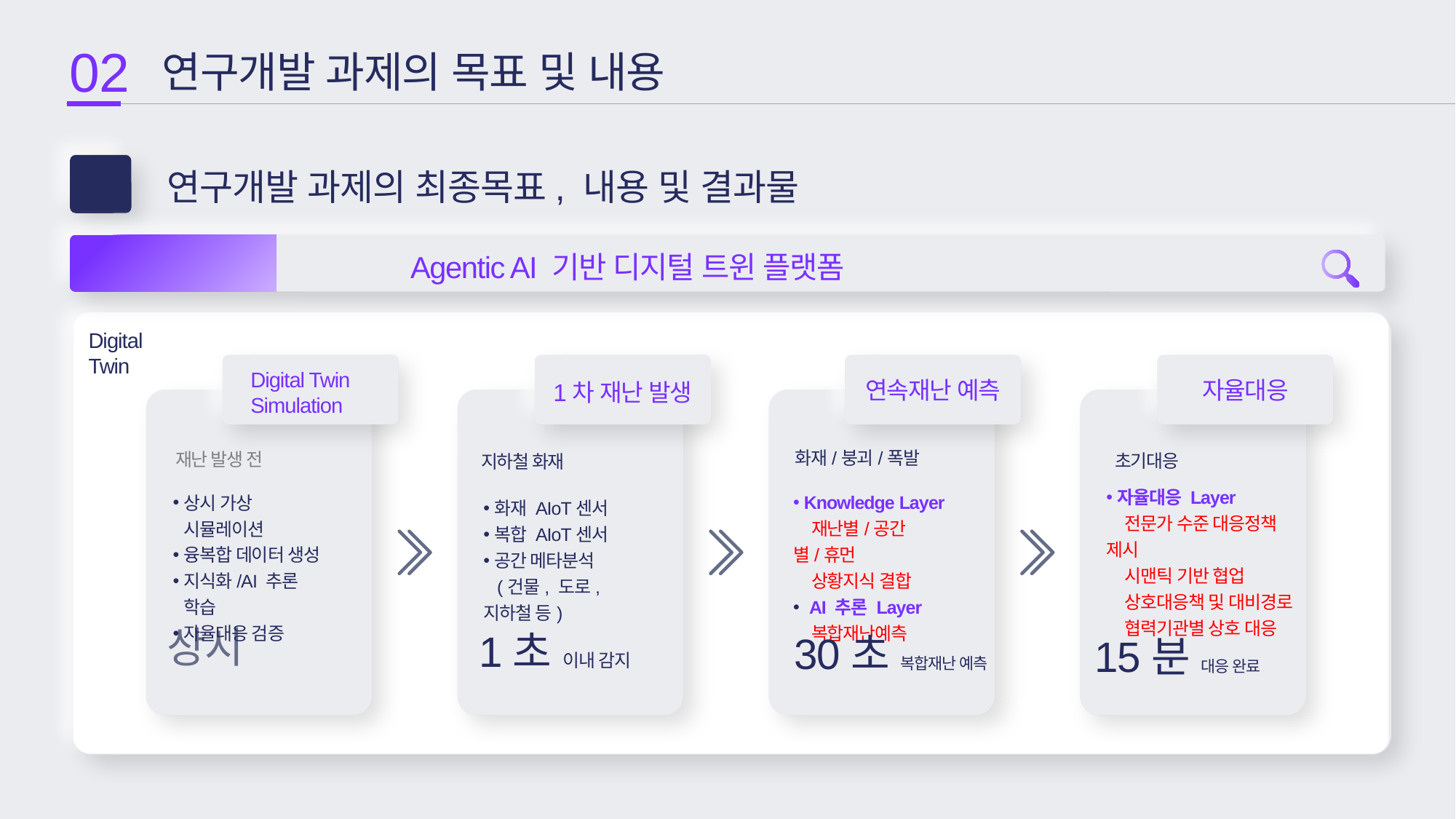

02
 연구개발 과제의 목표 및 내용

연구개발 과제의 최종목표, 내용 및 결과물
2-2

Agentic AI 기반 디지털 트윈 플랫폼
대응전략

Digital
Twin

Digital Twin
Simulation
자율대응
연속재난 예측
1차 재난 발생

화재/붕괴/폭발
재난 발생 전
초기대응
지하철 화재
자율대응 Layer
   전문가 수준 대응정책 제시
   시맨틱 기반 협업
   상호대응책 및 대비경로
   협력기관별 상호 대응

Knowledge Layer
   재난별/공간별/휴먼
   상황지식 결합
 AI 추론 Layer
   복합재난예측

상시 가상 시뮬레이션
융복합 데이터 생성
지식화/AI 추론 학습
자율대응 검증
화재 AIoT센서
복합 AIoT센서
공간 메타분석
   (건물, 도로, 지하철 등)
상시
1초 이내 감지
30초 복합재난 예측
15분 대응 완료